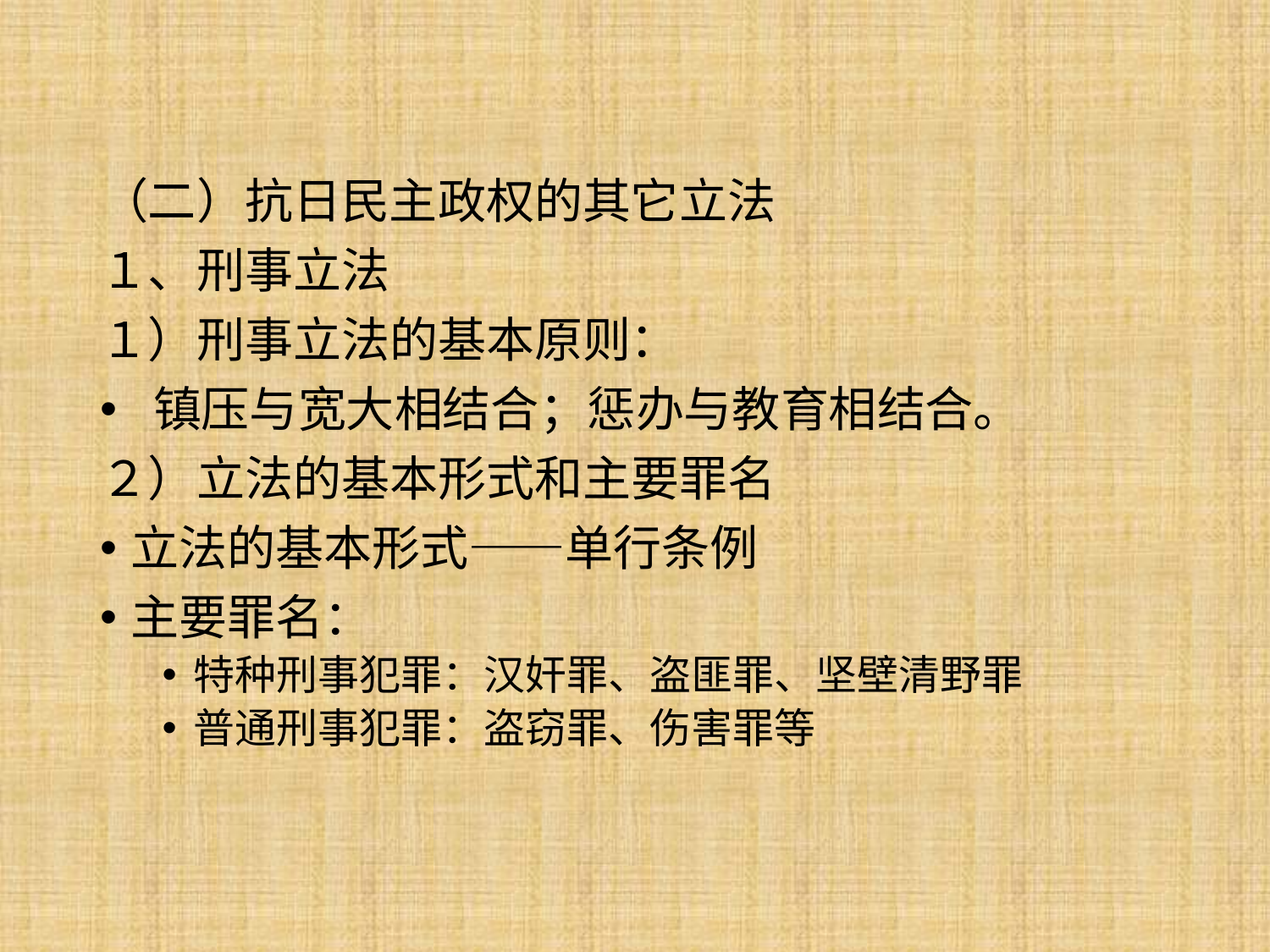

（二）抗日民主政权的其它立法
１、刑事立法
１）刑事立法的基本原则：
 镇压与宽大相结合；惩办与教育相结合。
２）立法的基本形式和主要罪名
立法的基本形式——单行条例
主要罪名：
特种刑事犯罪：汉奸罪、盗匪罪、坚壁清野罪
普通刑事犯罪：盗窃罪、伤害罪等